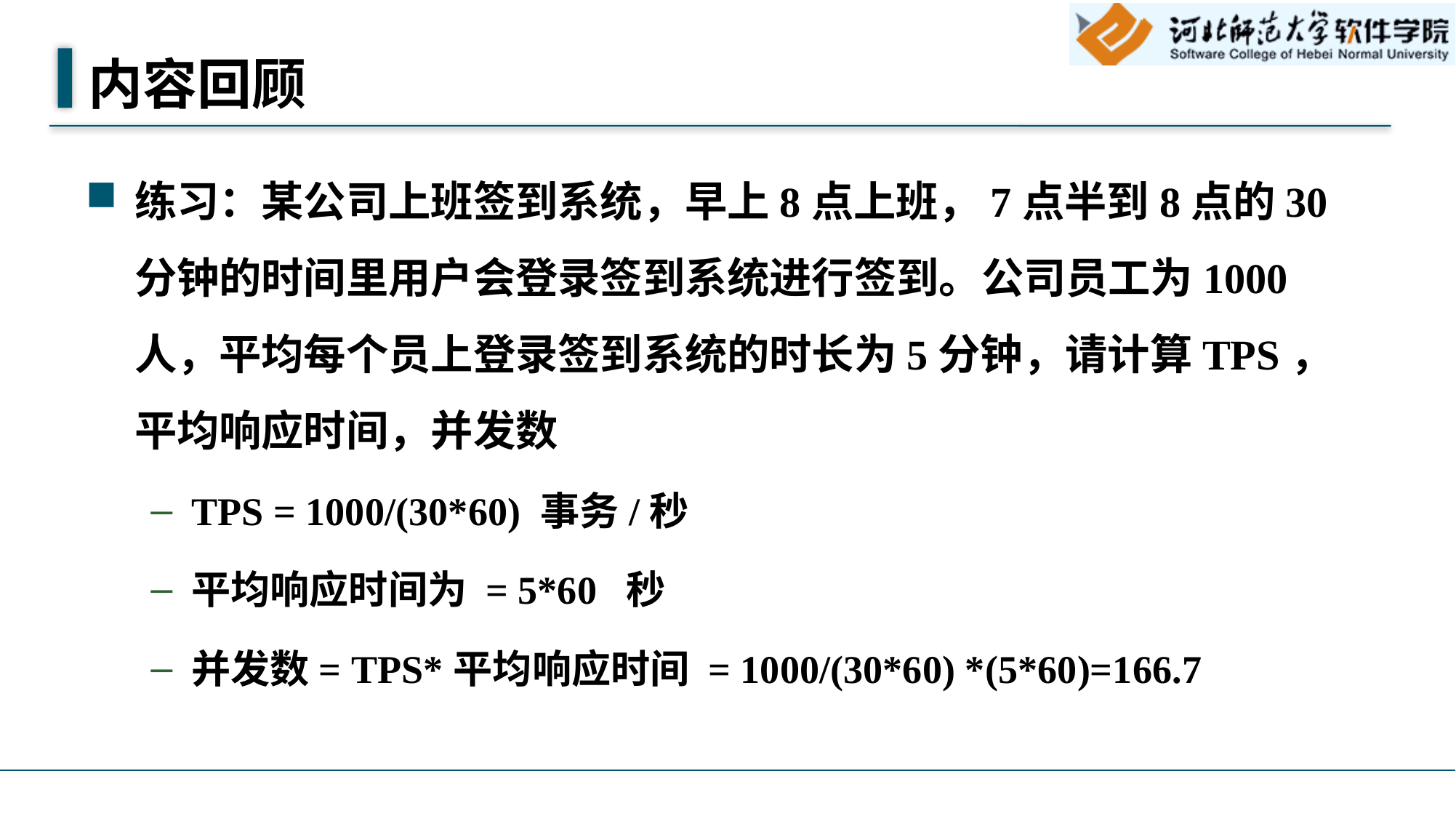

# 内容回顾
练习：某公司上班签到系统，早上8点上班，7点半到8点的30分钟的时间里用户会登录签到系统进行签到。公司员工为1000人，平均每个员上登录签到系统的时长为5分钟，请计算TPS，平均响应时间，并发数
TPS = 1000/(30*60) 事务/秒
平均响应时间为 = 5*60  秒
并发数= TPS*平均响应时间 = 1000/(30*60) *(5*60)=166.7